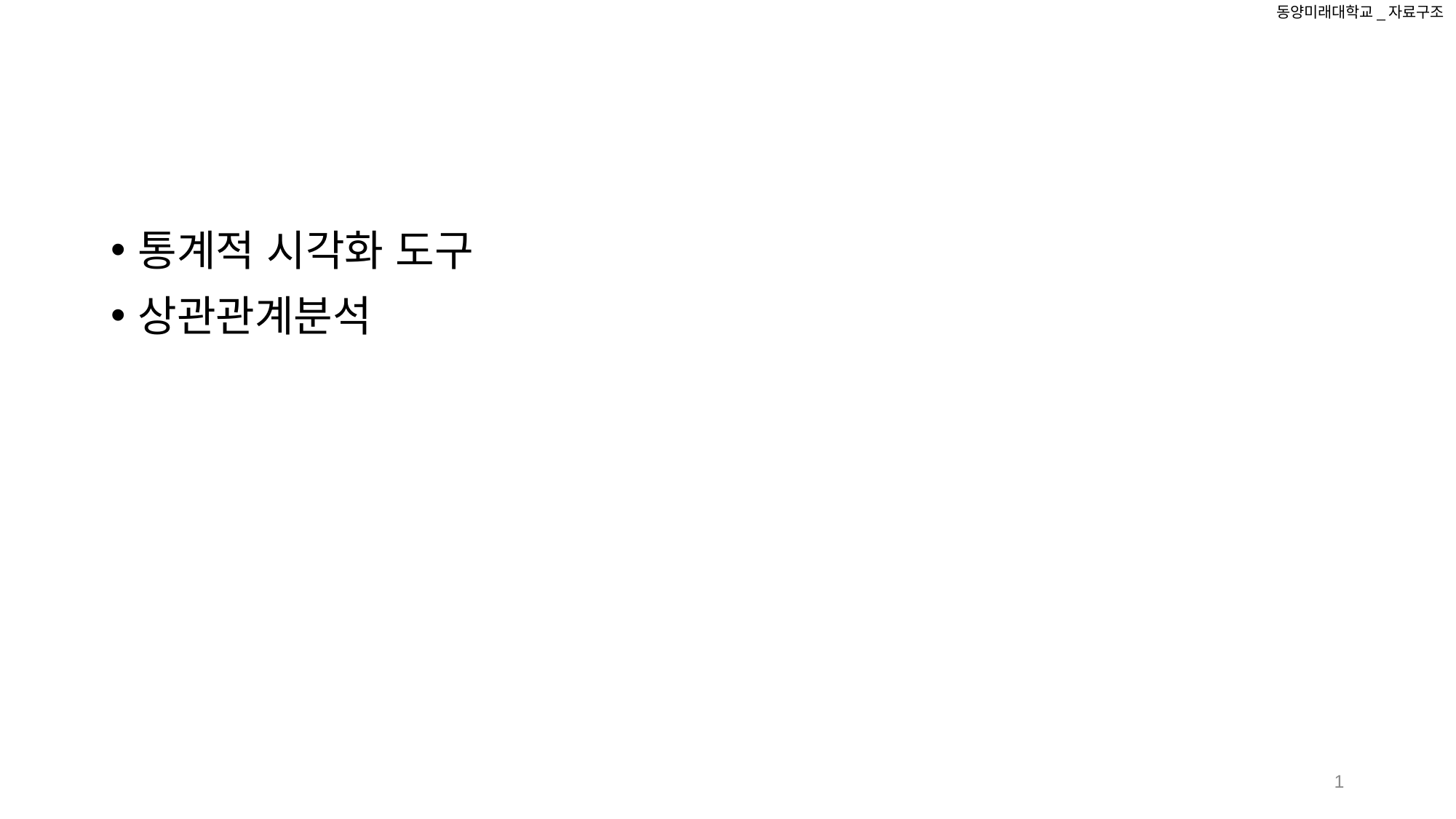

동양미래대학교_자료구조
#
통계적 시각화 도구
상관관계분석
1